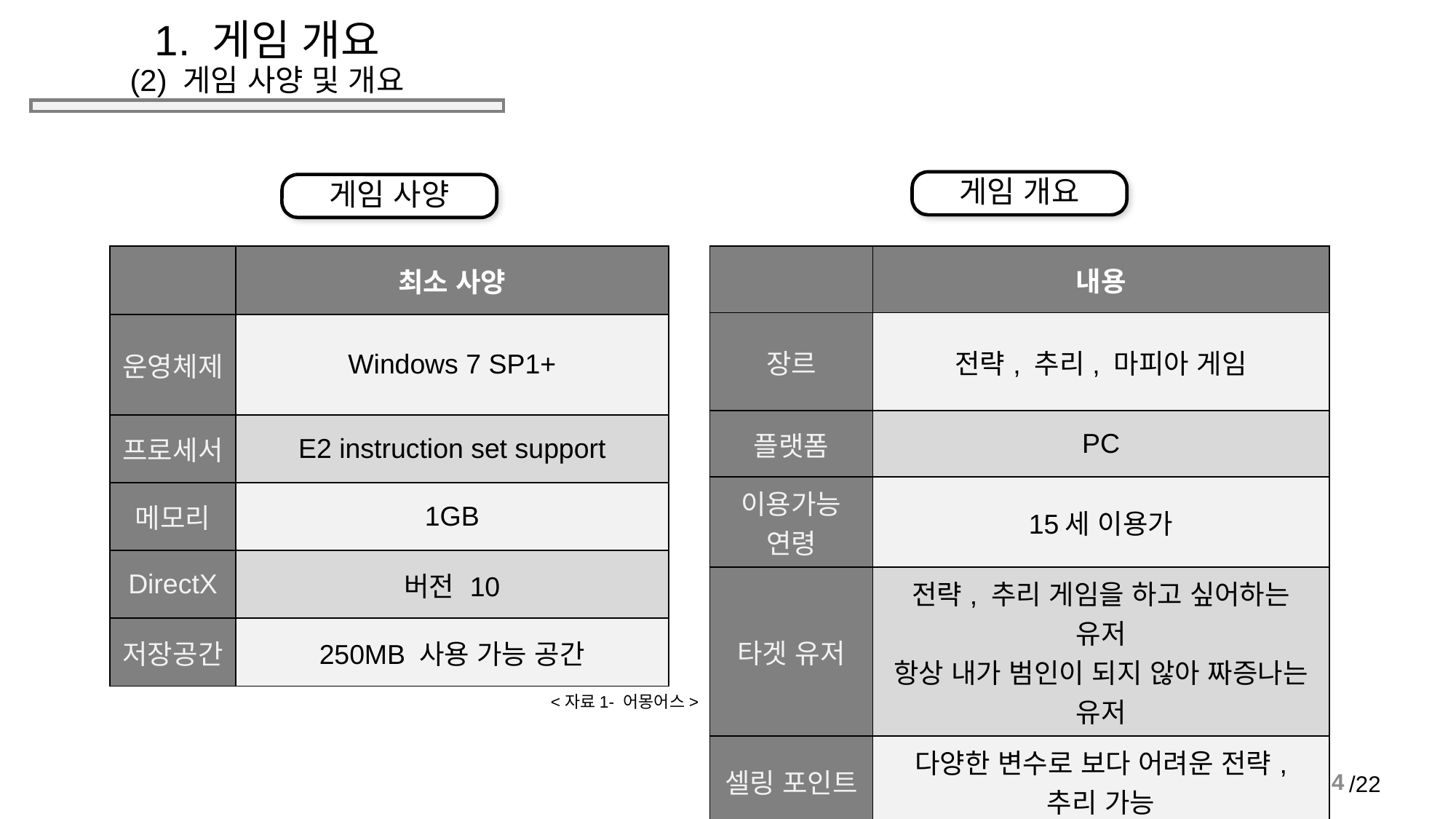

# 1. 게임 개요 (2) 게임 사양 및 개요
게임 개요
게임 사양
|  | 최소 사양 |
| --- | --- |
| 운영체제 | Windows 7 SP1+ |
| 프로세서 | E2 instruction set support |
| 메모리 | 1GB |
| DirectX | 버전 10 |
| 저장공간 | 250MB 사용 가능 공간 |
|  | 내용 |
| --- | --- |
| 장르 | 전략, 추리, 마피아 게임 |
| 플랫폼 | PC |
| 이용가능 연령 | 15세 이용가 |
| 타겟 유저 | 전략, 추리 게임을 하고 싶어하는 유저 항상 내가 범인이 되지 않아 짜증나는 유저 |
| 셀링 포인트 | 다양한 변수로 보다 어려운 전략, 추리 가능 |
<자료1- 어몽어스>
4